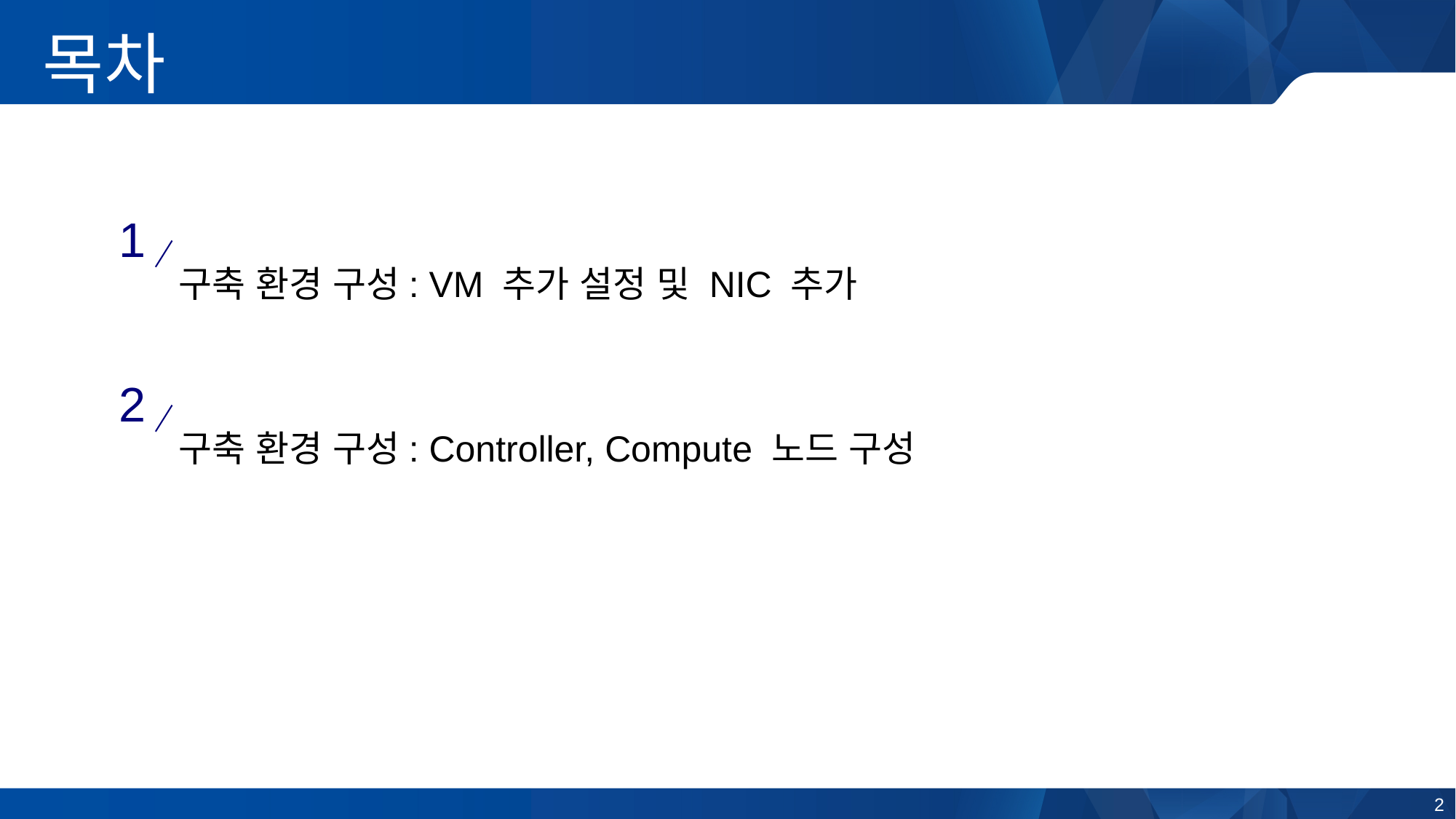

목차
1
구축 환경 구성: VM 추가 설정 및 NIC 추가
2
구축 환경 구성: Controller, Compute 노드 구성
2